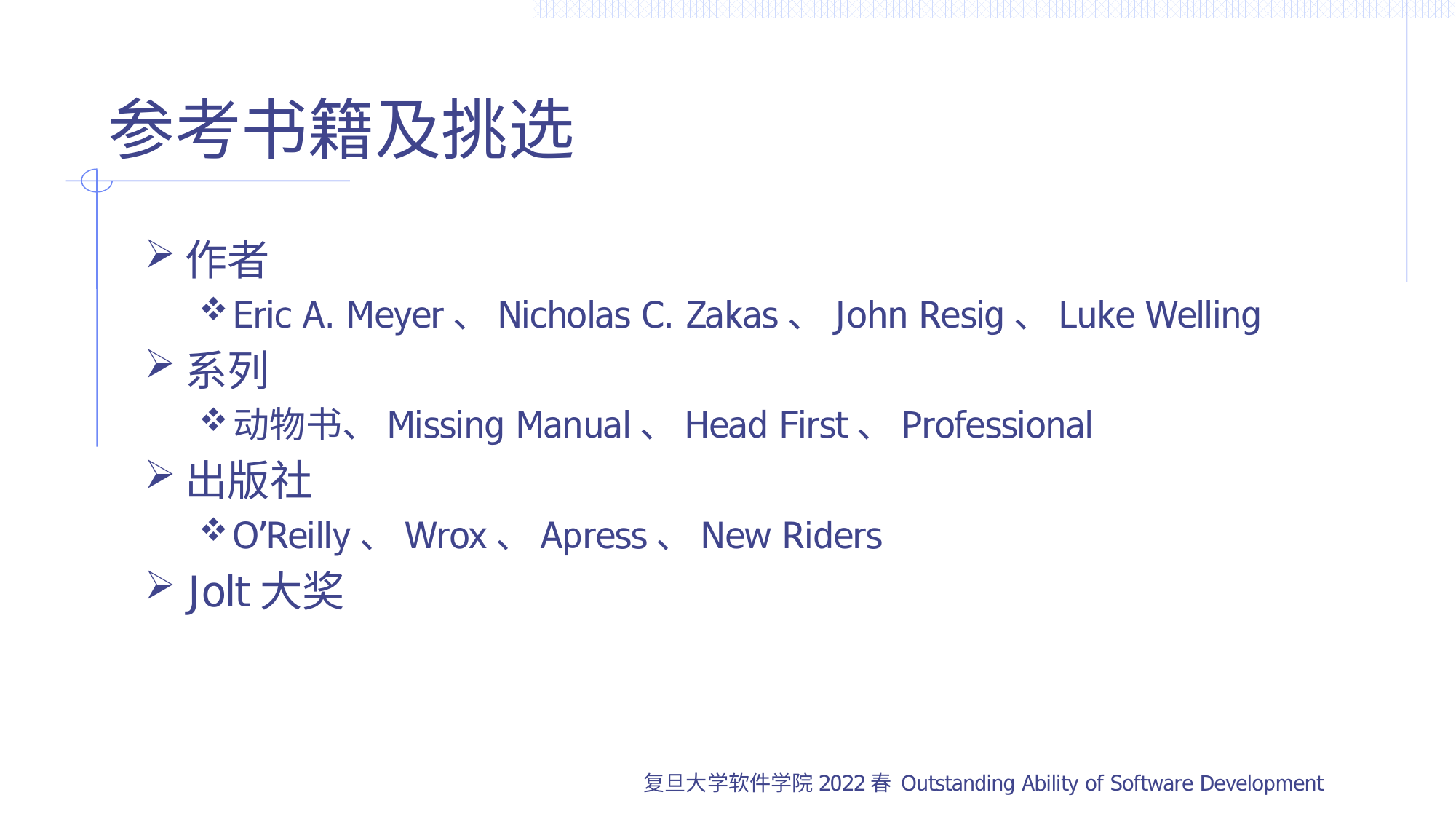

# 参考书籍及挑选
作者
Eric A. Meyer、Nicholas C. Zakas、John Resig、Luke Welling
系列
动物书、Missing Manual、Head First、Professional
出版社
O’Reilly、Wrox、Apress、New Riders
Jolt大奖